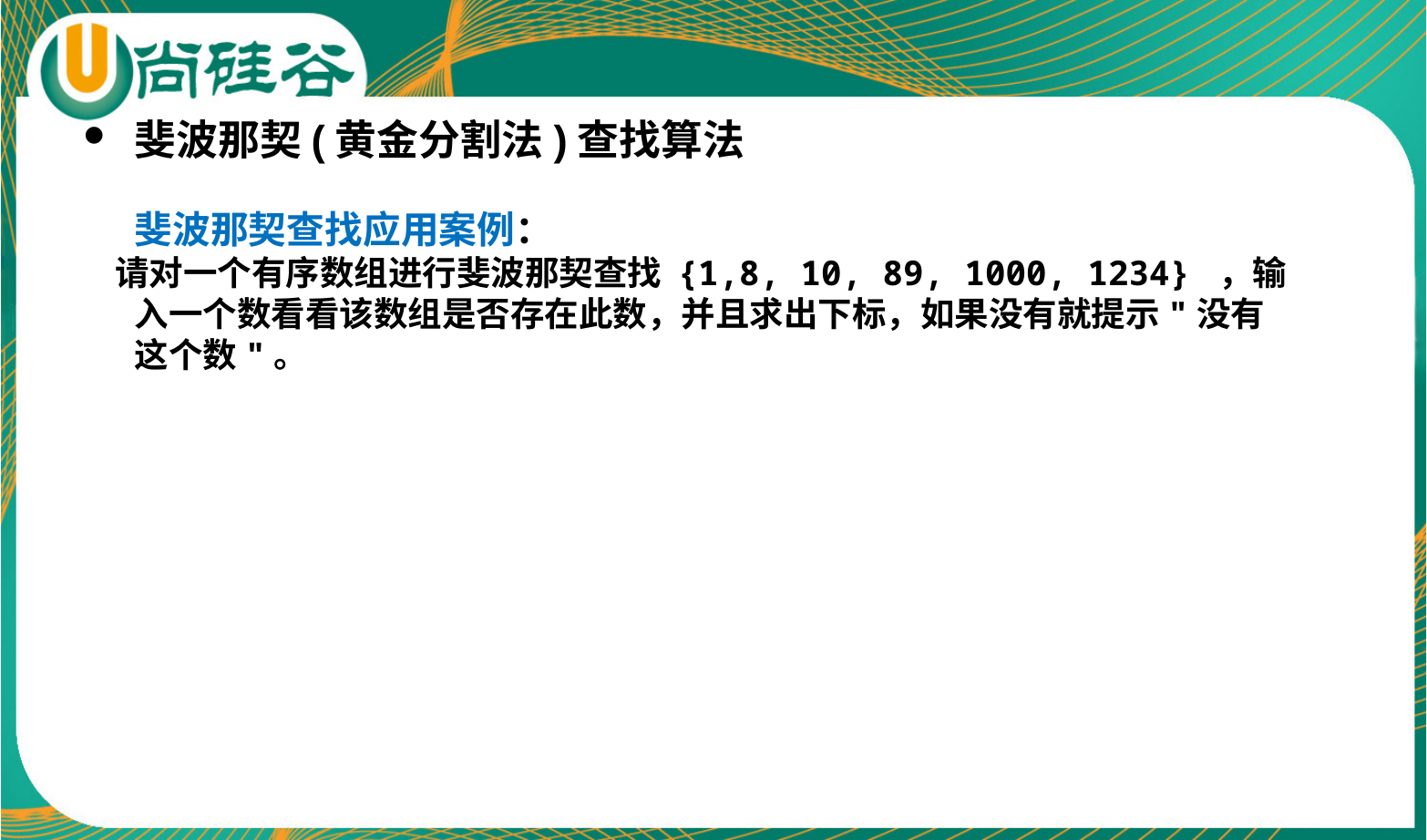

斐波那契(黄金分割法)查找算法

	斐波那契查找应用案例：
   请对一个有序数组进行斐波那契查找 {1,8, 10, 89, 1000, 1234} ，输入一个数看看该数组是否存在此数，并且求出下标，如果没有就提示"没有这个数"。